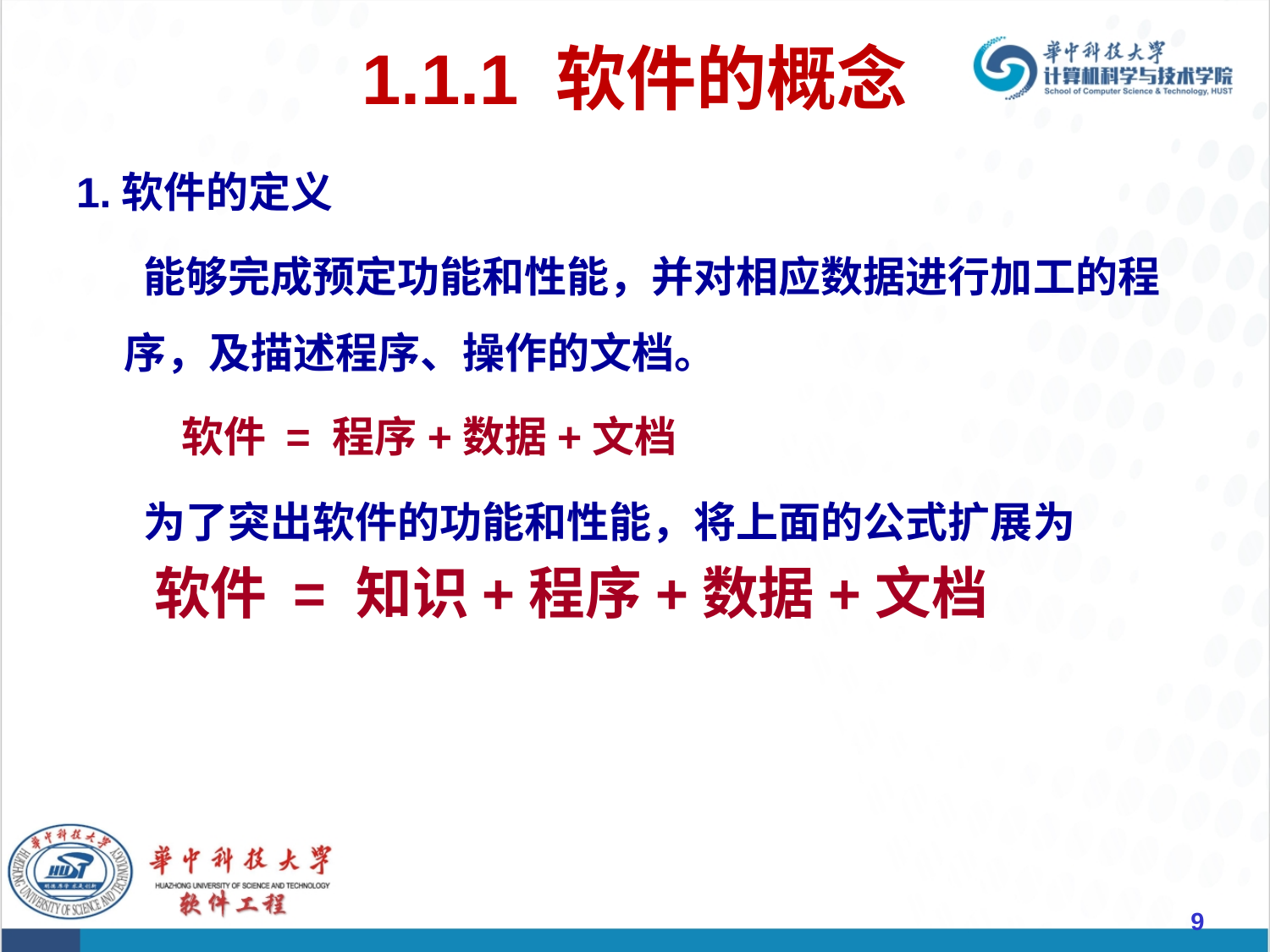

# 1.1.1 软件的概念
1.软件的定义
      能够完成预定功能和性能，并对相应数据进行加工的程序，及描述程序、操作的文档。
          软件 = 程序+数据+文档
      为了突出软件的功能和性能，将上面的公式扩展为
     软件 = 知识+程序+数据+文档
9